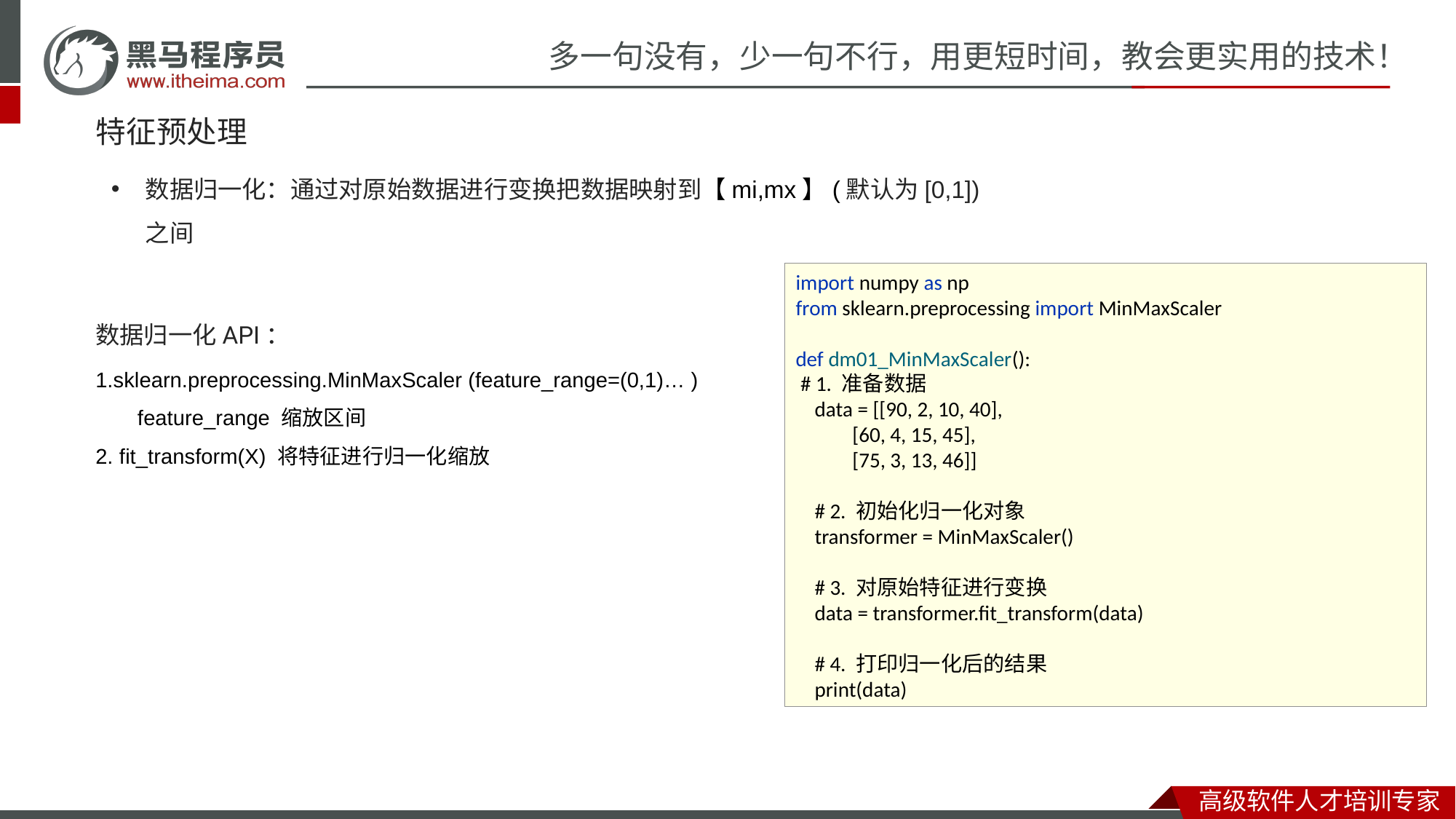

# 特征预处理
数据归一化：通过对原始数据进行变换把数据映射到【mi,mx】(默认为[0,1])之间
import numpy as np
from sklearn.preprocessing import MinMaxScaler
def dm01_MinMaxScaler():
 # 1. 准备数据
    data = [[90, 2, 10, 40],
            [60, 4, 15, 45],
            [75, 3, 13, 46]]

    # 2. 初始化归一化对象
    transformer = MinMaxScaler()

    # 3. 对原始特征进行变换
    data = transformer.fit_transform(data)

    # 4. 打印归一化后的结果
    print(data)
数据归一化API：
1.sklearn.preprocessing.MinMaxScaler (feature_range=(0,1)… )
       feature_range 缩放区间
2. fit_transform(X) 将特征进行归一化缩放